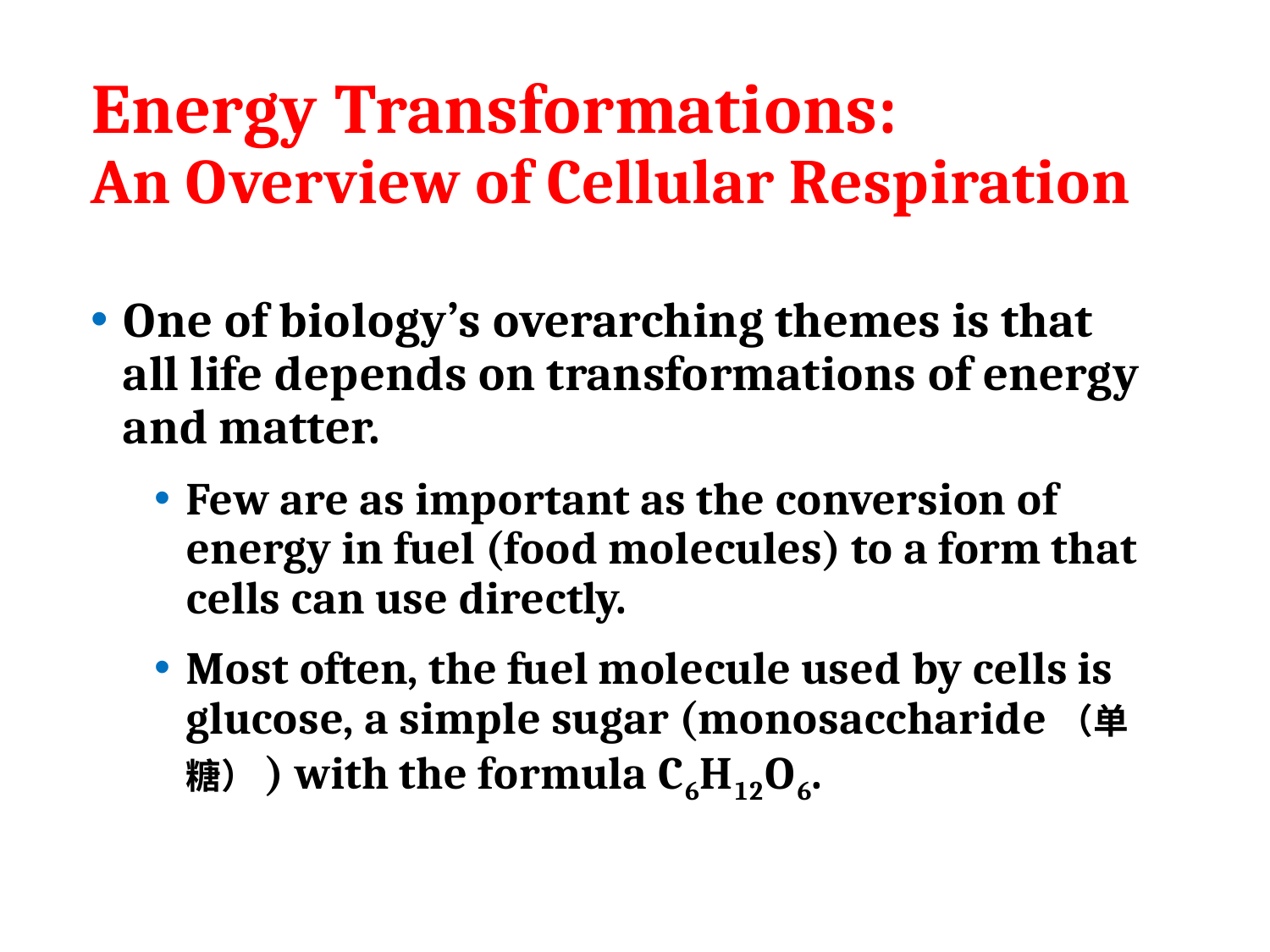

# Energy Transformations: An Overview of Cellular Respiration
One of biology’s overarching themes is that all life depends on transformations of energy and matter.
Few are as important as the conversion of energy in fuel (food molecules) to a form that cells can use directly.
Most often, the fuel molecule used by cells is glucose, a simple sugar (monosaccharide（单糖）) with the formula C6H12O6.